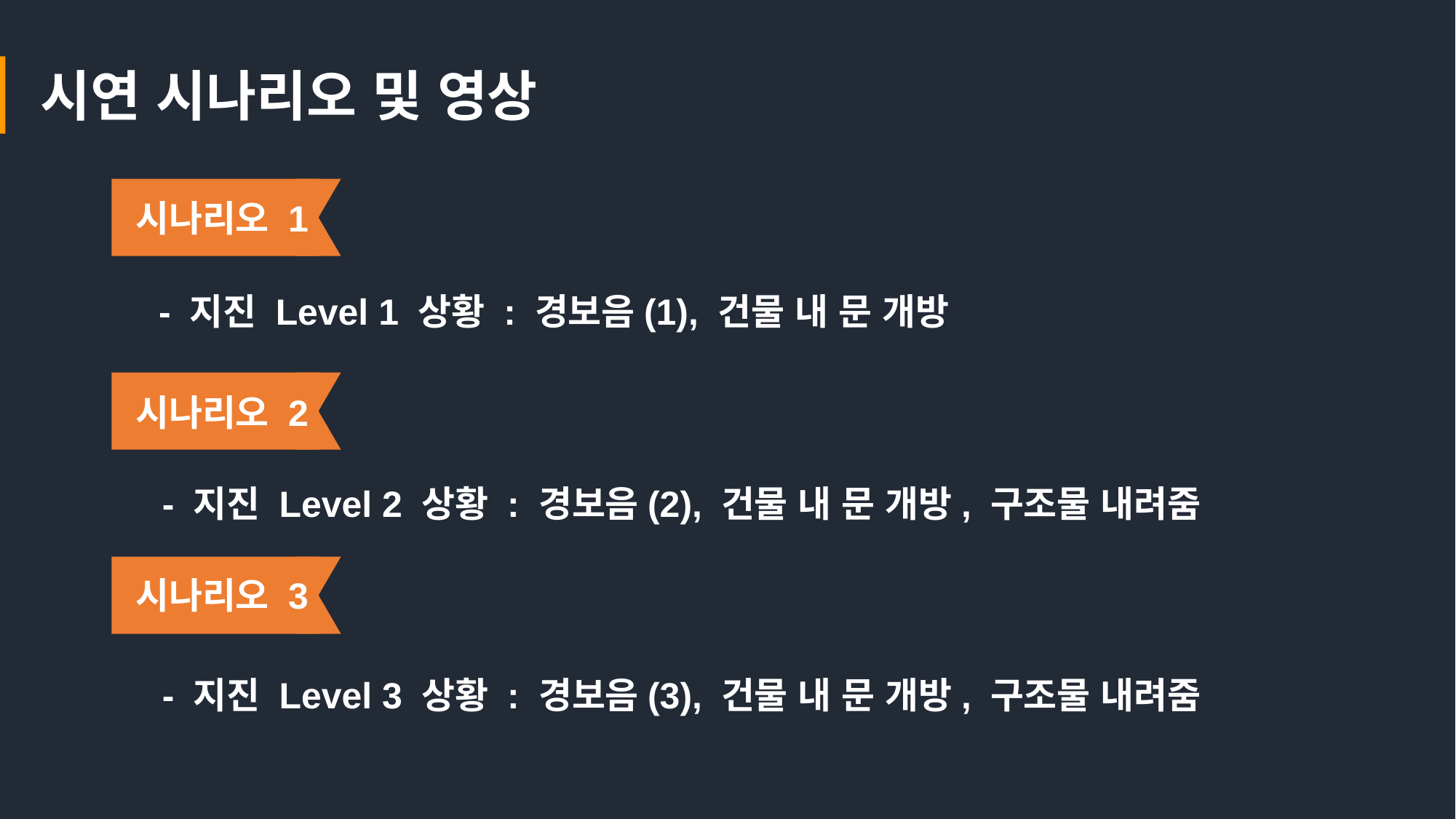

시연 시나리오 및 영상

  시나리오 1
- 지진 Level 1 상황 : 경보음(1), 건물 내 문 개방

  시나리오 2
- 지진 Level 2 상황 : 경보음(2), 건물 내 문 개방, 구조물 내려줌

  시나리오 3
- 지진 Level 3 상황 : 경보음(3), 건물 내 문 개방, 구조물 내려줌